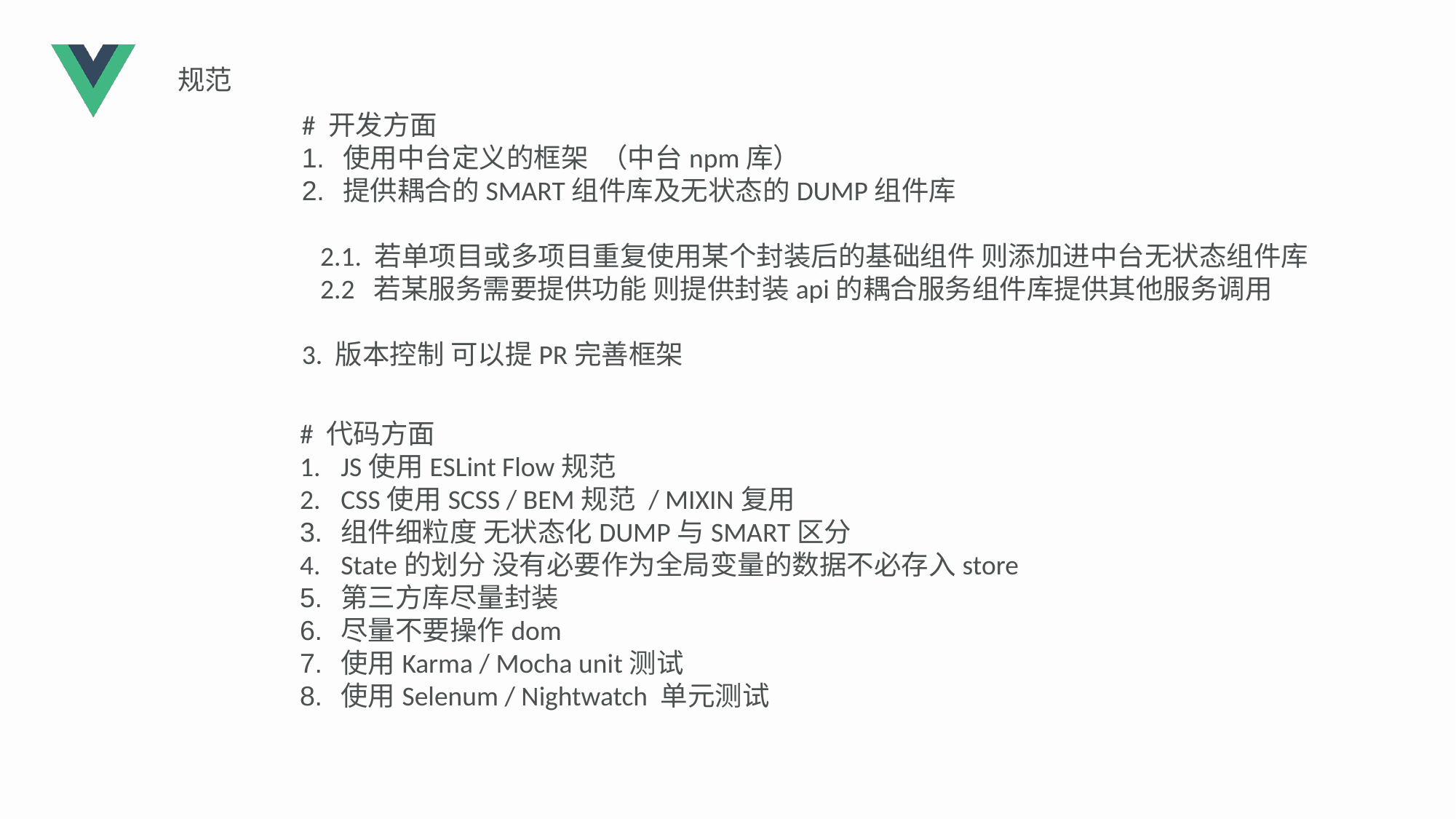

规范

# 开发方面
使用中台定义的框架  （中台npm库）
提供耦合的SMART组件库及无状态的DUMP组件库

   2.1. 若单项目或多项目重复使用某个封装后的基础组件 则添加进中台无状态组件库
   2.2  若某服务需要提供功能 则提供封装api的耦合服务组件库提供其他服务调用

3. 版本控制 可以提PR完善框架

# 代码方面
JS使用ESLint Flow规范
CSS使用SCSS / BEM规范 / MIXIN复用
组件细粒度 无状态化DUMP与SMART区分
State的划分 没有必要作为全局变量的数据不必存入store
第三方库尽量封装
尽量不要操作dom
使用Karma / Mocha unit测试
使用Selenum / Nightwatch 单元测试